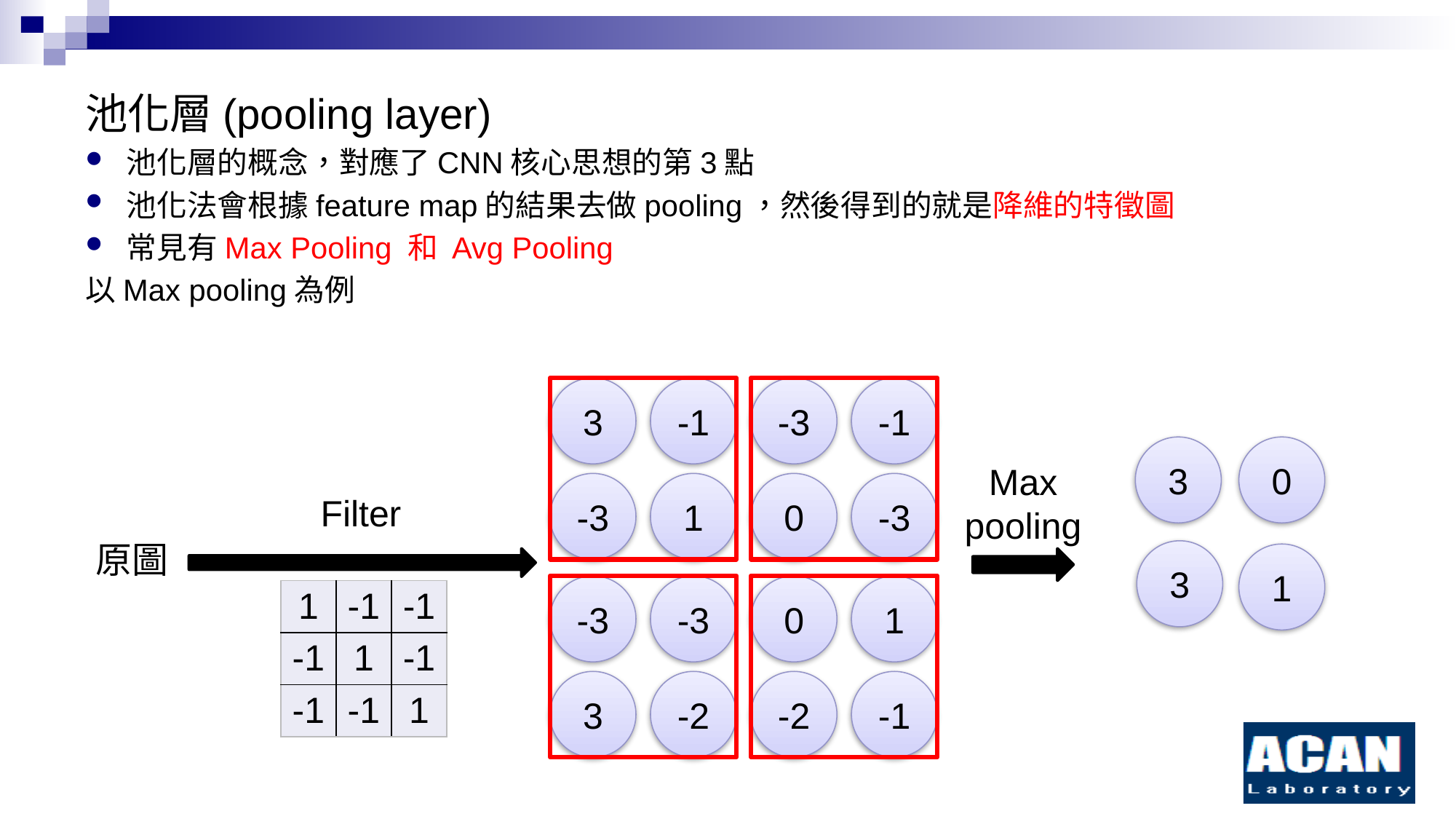

池化層(pooling layer)
池化層的概念，對應了CNN核心思想的第3點
池化法會根據feature map的結果去做pooling，然後得到的就是降維的特徵圖
常見有Max Pooling 和 Avg Pooling
以Max pooling為例

3

-1

-3
-1
-3
1
0
-3

-3
-3
0
1
3
-2
-2
-1
3
0
3
1
Max pooling
Filter
原圖

| 1 | -1 | -1 |
| --- | --- | --- |
| -1 | 1 | -1 |
| -1 | -1 | 1 |